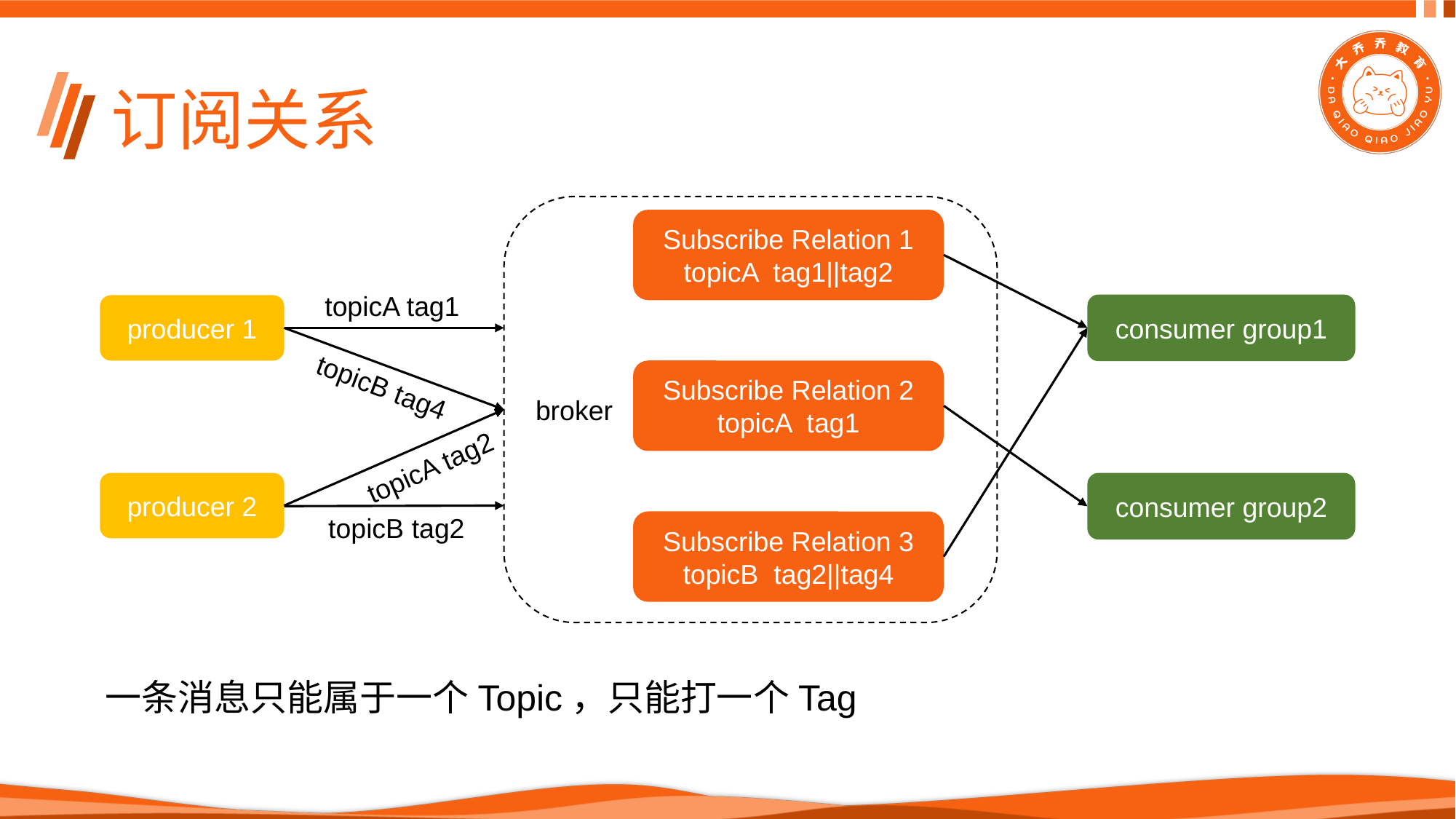

# 订阅关系
broker
Subscribe Relation 1
topicA  tag1||tag2
topicA tag1
consumer group1
producer 1
Subscribe Relation 2
topicA  tag1
topicB tag4
topicA tag2
producer 2
consumer group2
topicB tag2
Subscribe Relation 3
topicB  tag2||tag4
一条消息只能属于一个Topic，只能打一个Tag